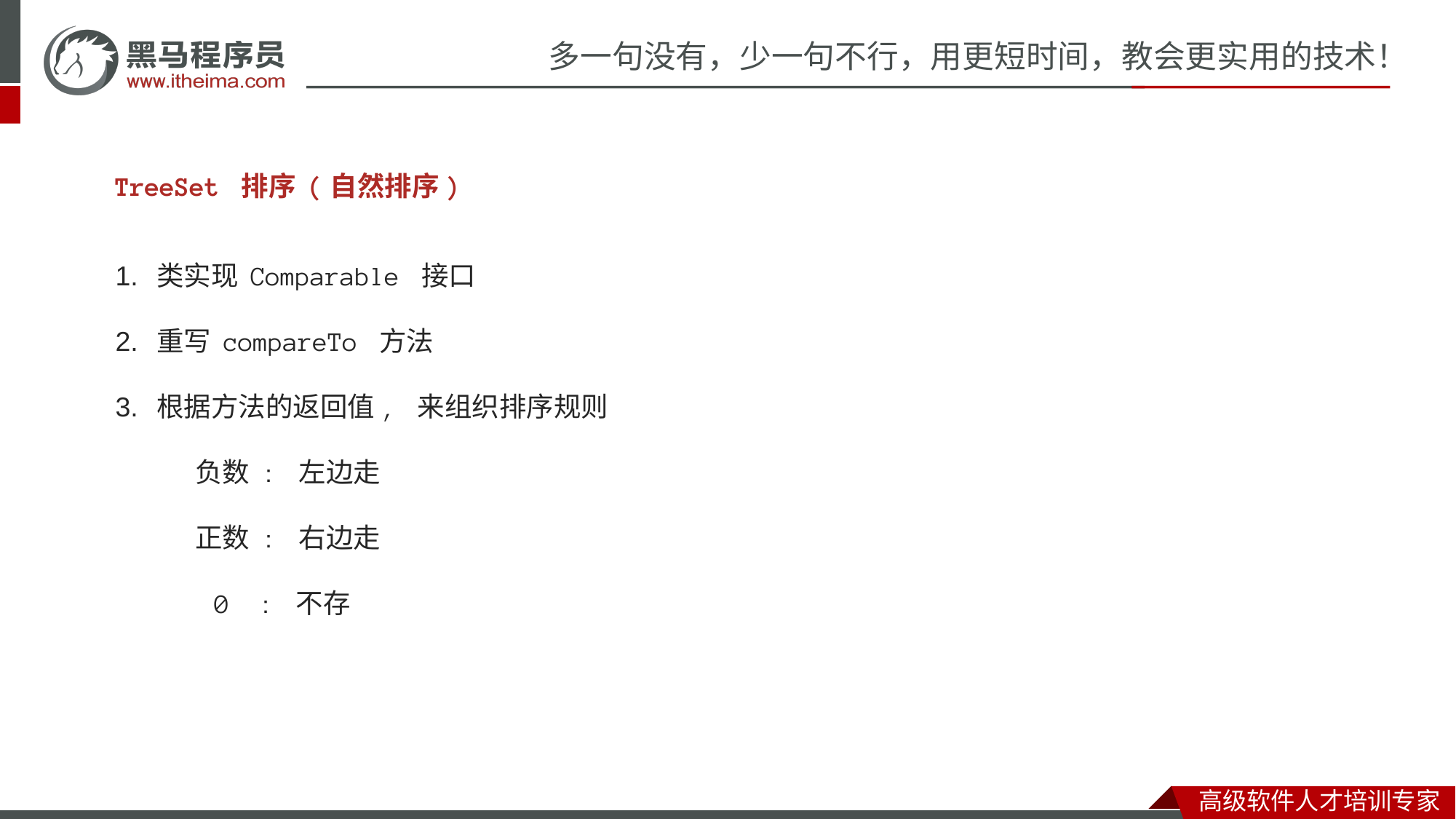

TreeSet 排序 (自然排序)
类实现 Comparable 接口
重写 compareTo 方法
根据方法的返回值, 来组织排序规则
   负数 : 左边走
   正数 : 右边走
   0  : 不存